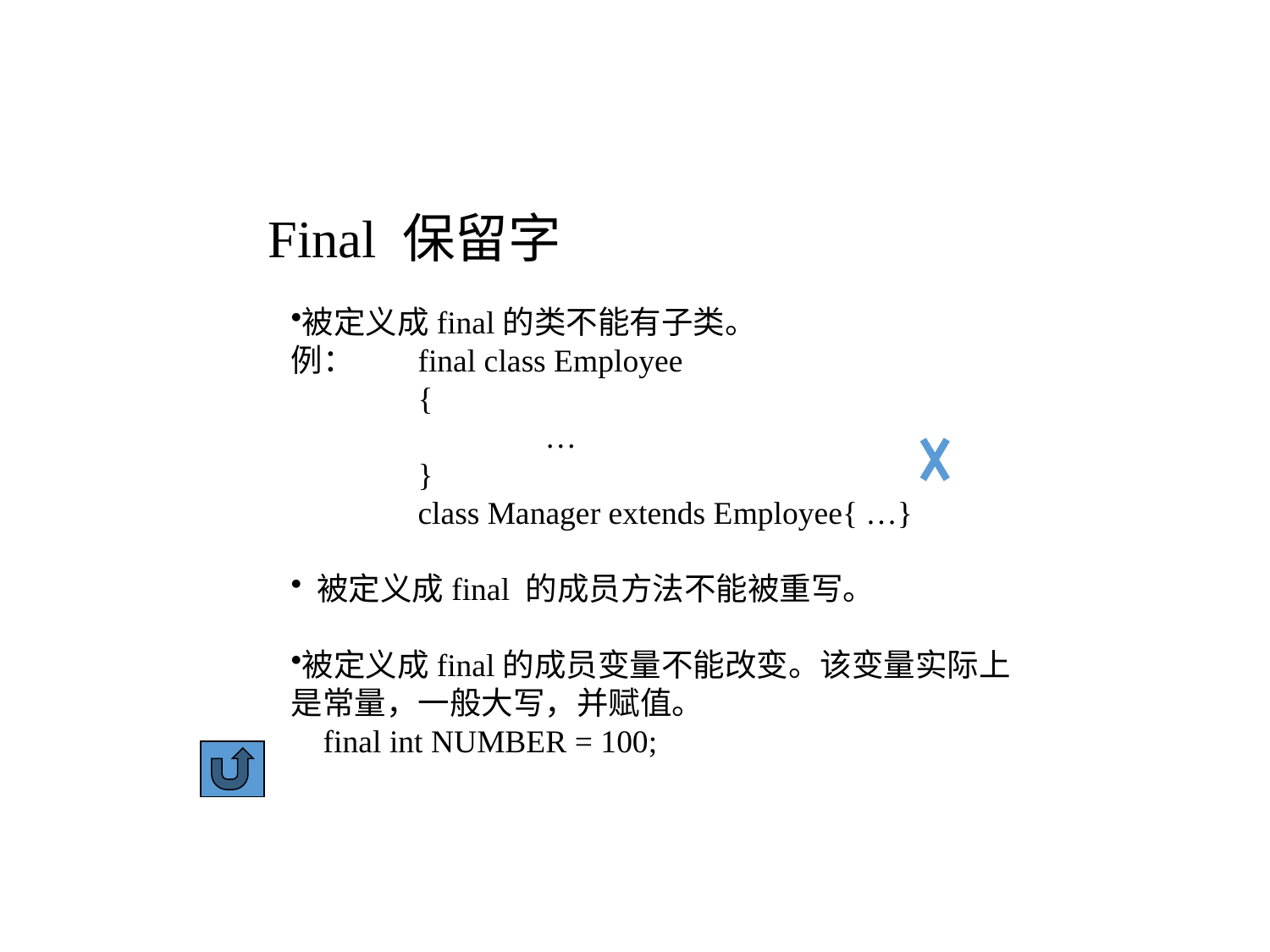

Final 保留字
被定义成final的类不能有子类。
例： 	final class Employee
	{
		…
	}
         	class Manager extends Employee{ …}

 被定义成final 的成员方法不能被重写。

被定义成final的成员变量不能改变。该变量实际上
是常量，一般大写，并赋值。
    final int NUMBER = 100;